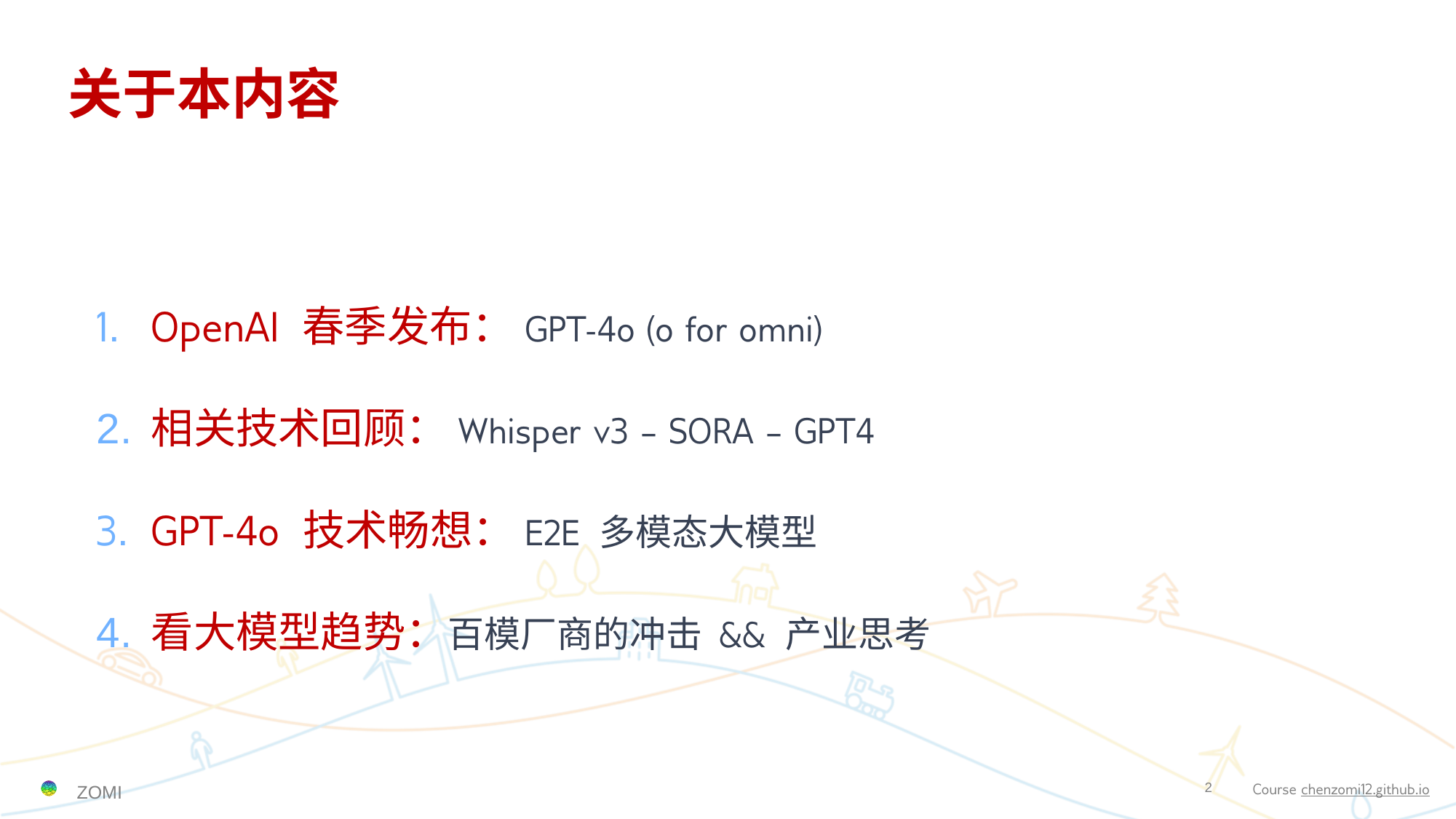

# 关于本内容
OpenAI 春季发布：GPT-4o (o for omni)
相关技术回顾：Whisper v3 – SORA – GPT4
GPT-4o 技术畅想：E2E 多模态大模型
看大模型趋势：百模厂商的冲击 && 产业思考